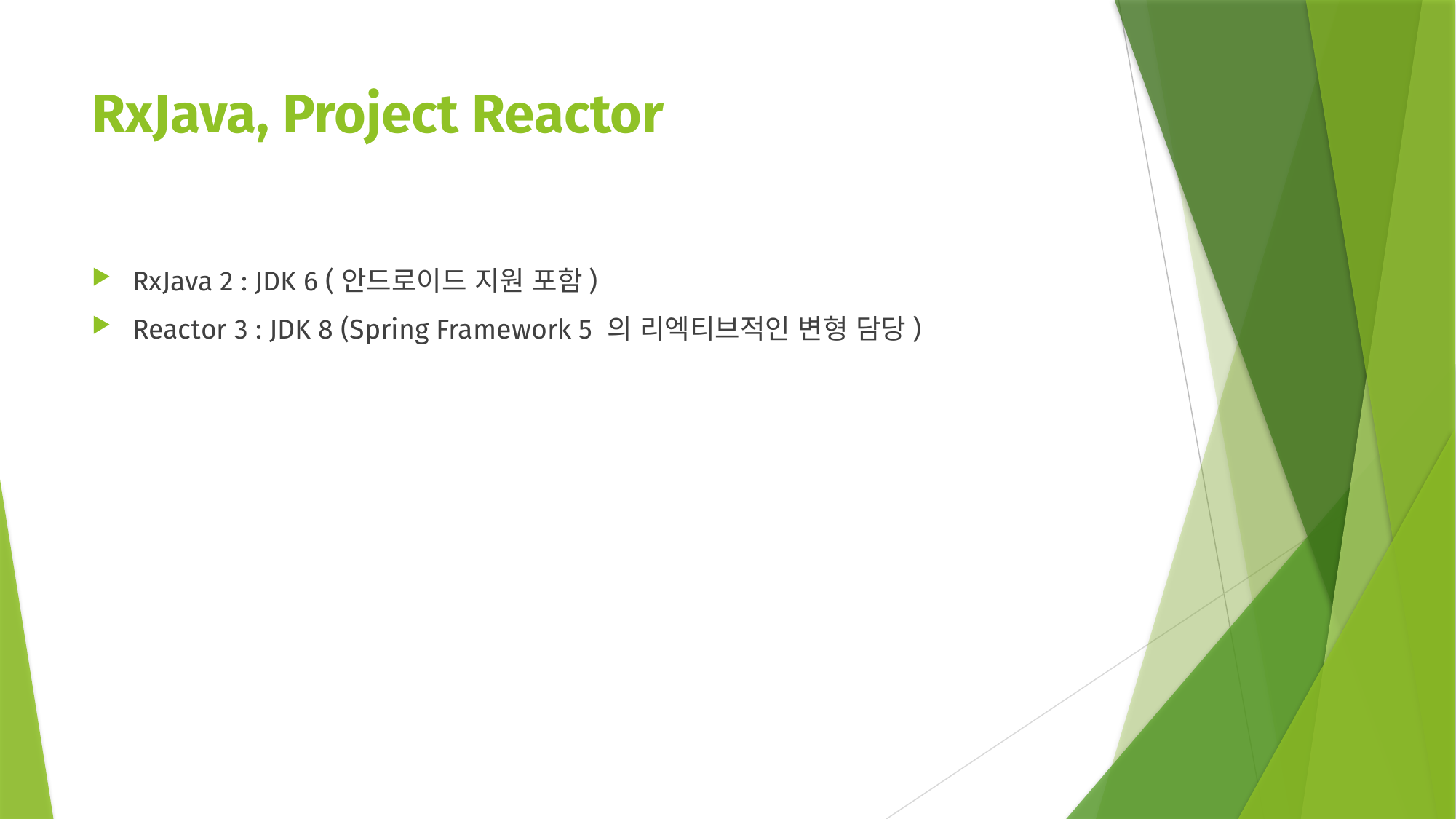

# RxJava, Project Reactor
RxJava 2 : JDK 6 (안드로이드 지원 포함)
Reactor 3 : JDK 8 (Spring Framework 5 의 리엑티브적인 변형 담당)